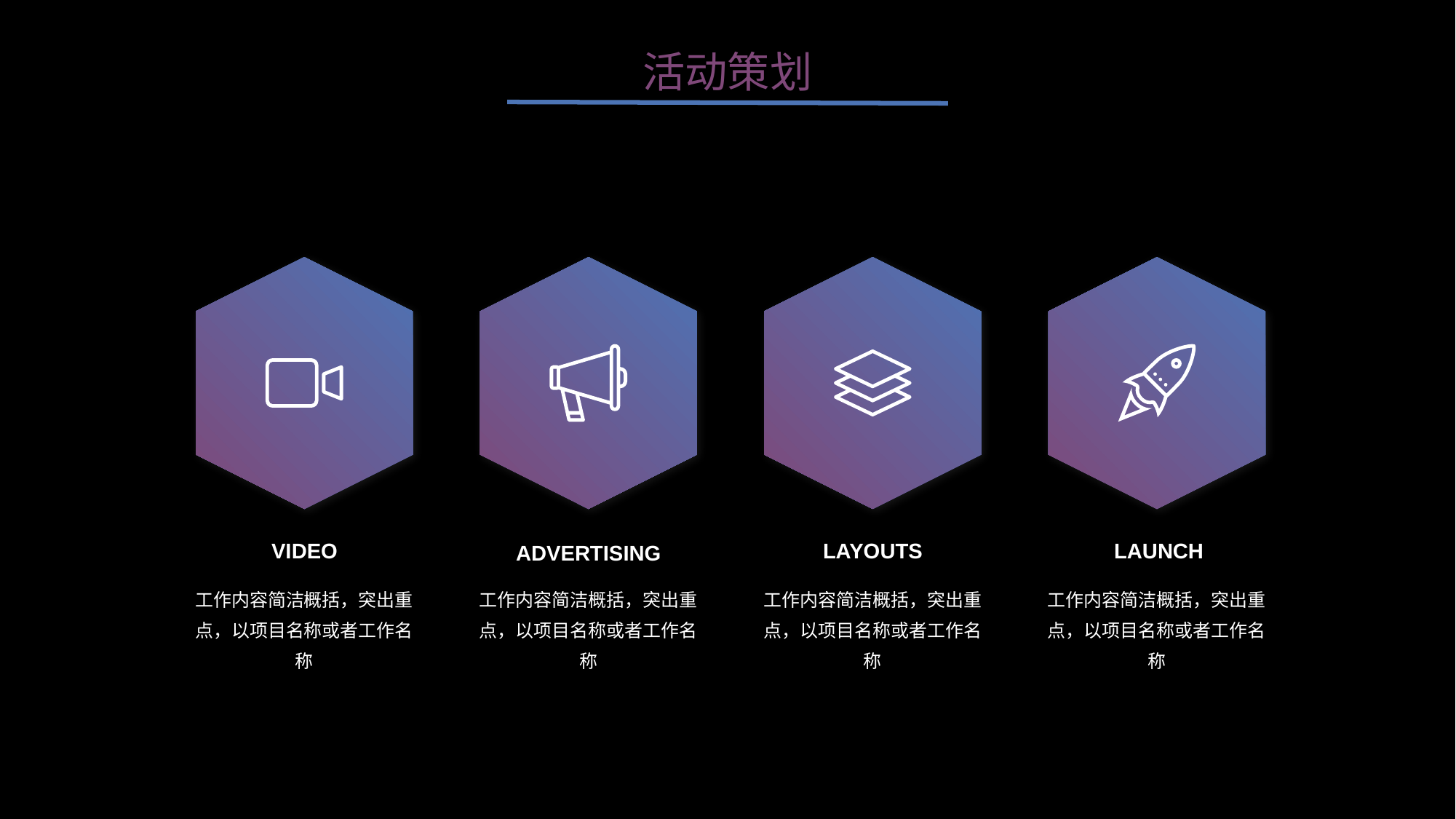

活动策划

VIDEO
LAYOUTS
LAUNCH
ADVERTISING
工作内容简洁概括，突出重点，以项目名称或者工作名称
工作内容简洁概括，突出重点，以项目名称或者工作名称
工作内容简洁概括，突出重点，以项目名称或者工作名称
工作内容简洁概括，突出重点，以项目名称或者工作名称